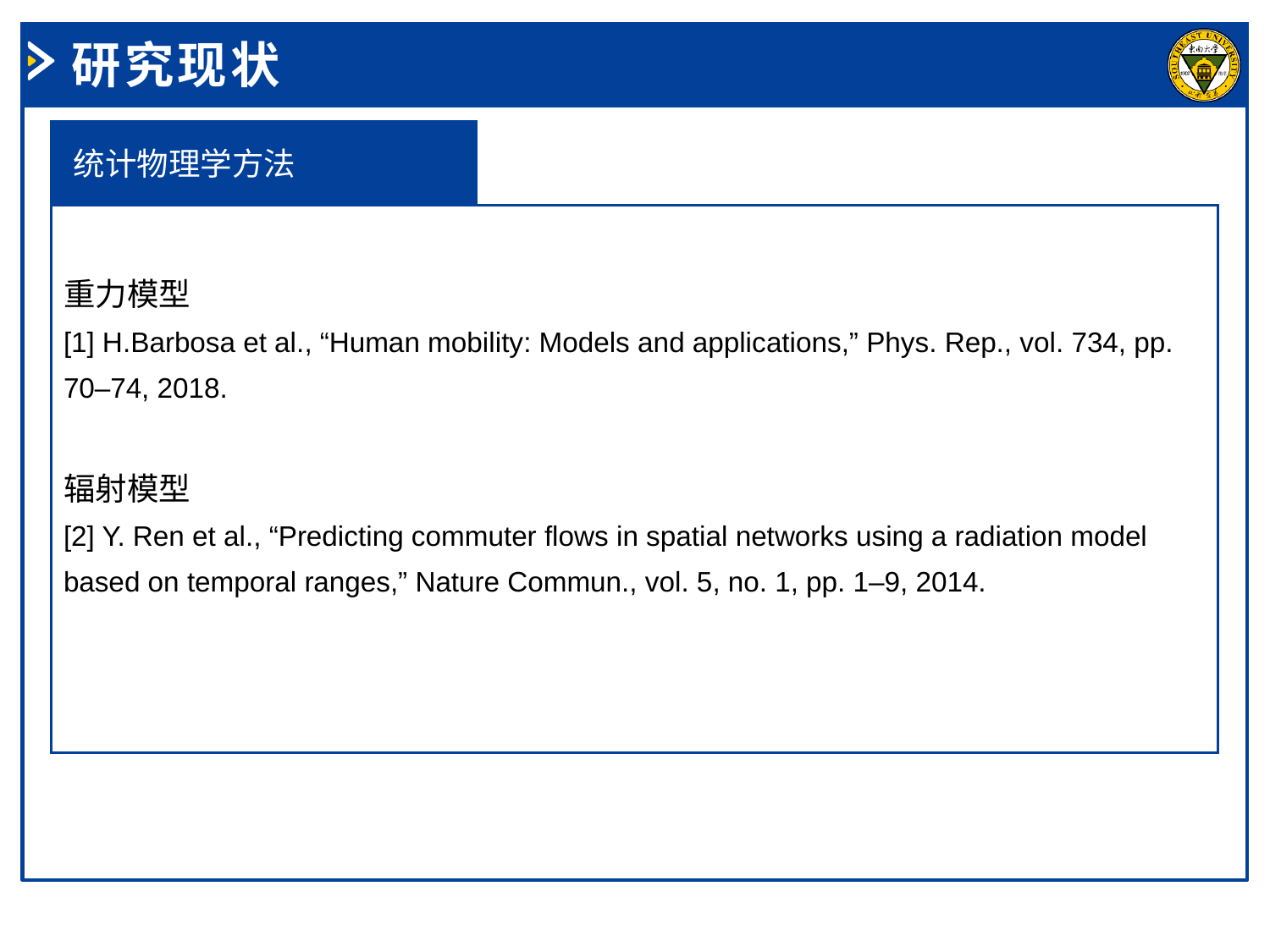

研究现状

重力模型
[1] H.Barbosa et al., “Human mobility: Models and applications,” Phys. Rep., vol. 734, pp. 70–74, 2018.

辐射模型
[2] Y. Ren et al., “Predicting commuter flows in spatial networks using a radiation model based on temporal ranges,” Nature Commun., vol. 5, no. 1, pp. 1–9, 2014.

统计物理学方法